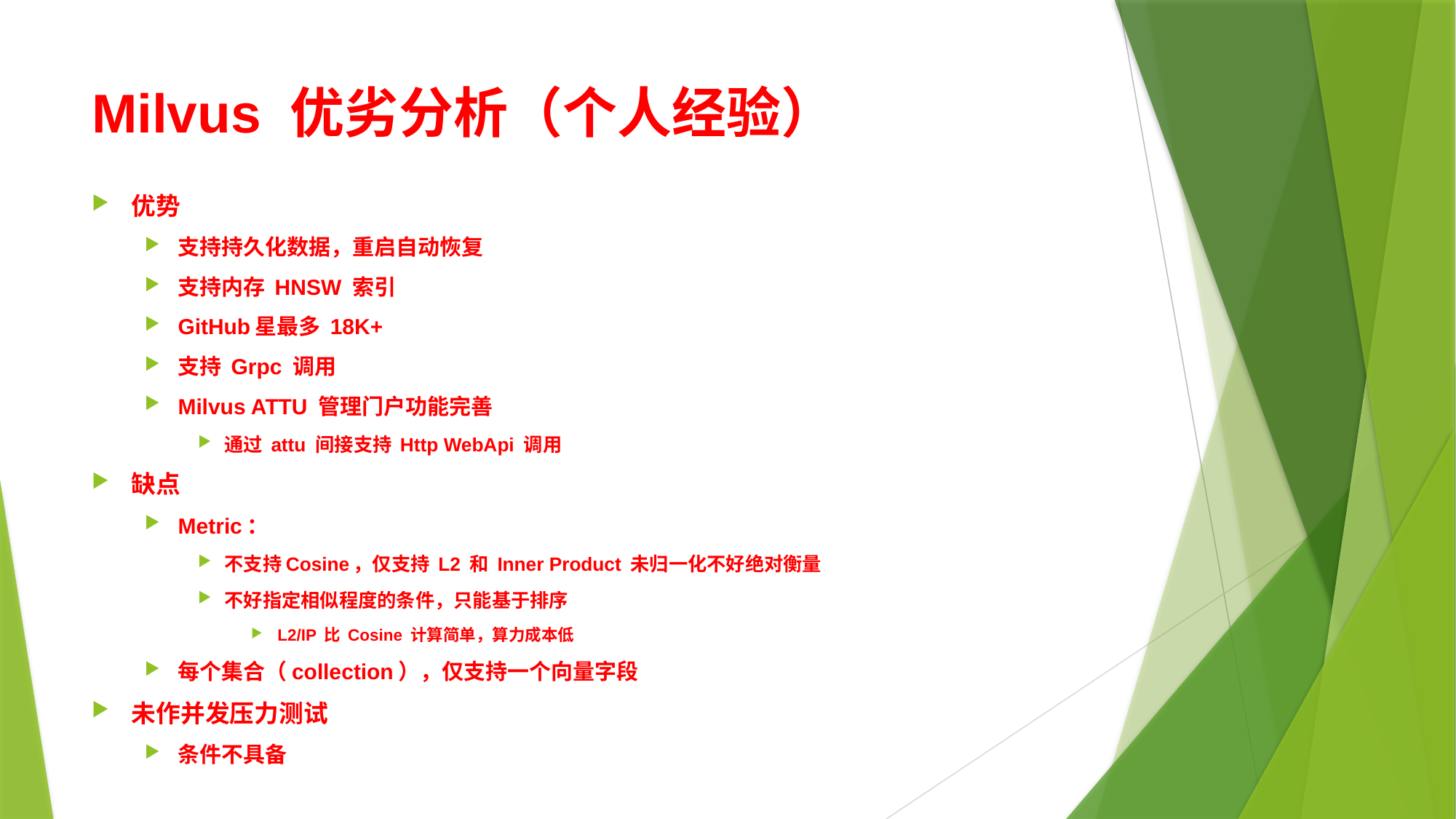

# Milvus 优劣分析（个人经验）
优势
支持持久化数据，重启自动恢复
支持内存 HNSW 索引
GitHub星最多 18K+
支持 Grpc 调用
Milvus ATTU 管理门户功能完善
通过 attu 间接支持 Http WebApi 调用
缺点
Metric：
不支持Cosine，仅支持 L2 和 Inner Product 未归一化不好绝对衡量
不好指定相似程度的条件，只能基于排序
L2/IP 比 Cosine 计算简单，算力成本低
每个集合（collection），仅支持一个向量字段
未作并发压力测试
条件不具备